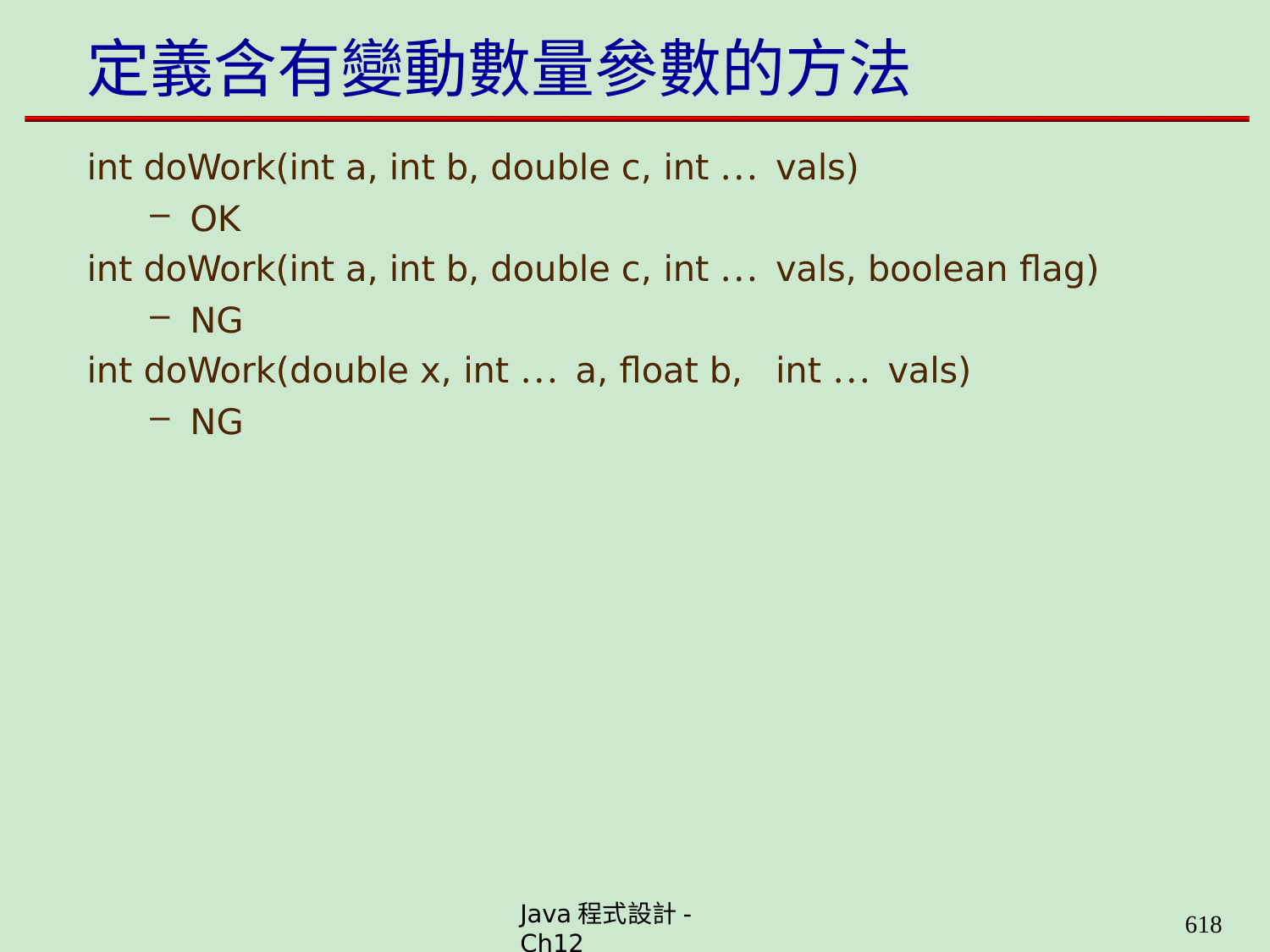

# 定義含有變動數量參數的方法
int doWork(int a, int b, double c, int … vals)
OK
int doWork(int a, int b, double c, int … vals, boolean flag)
NG
int doWork(double x, int … a, float b,	int … vals)
NG
Java程式設計-Ch12
618